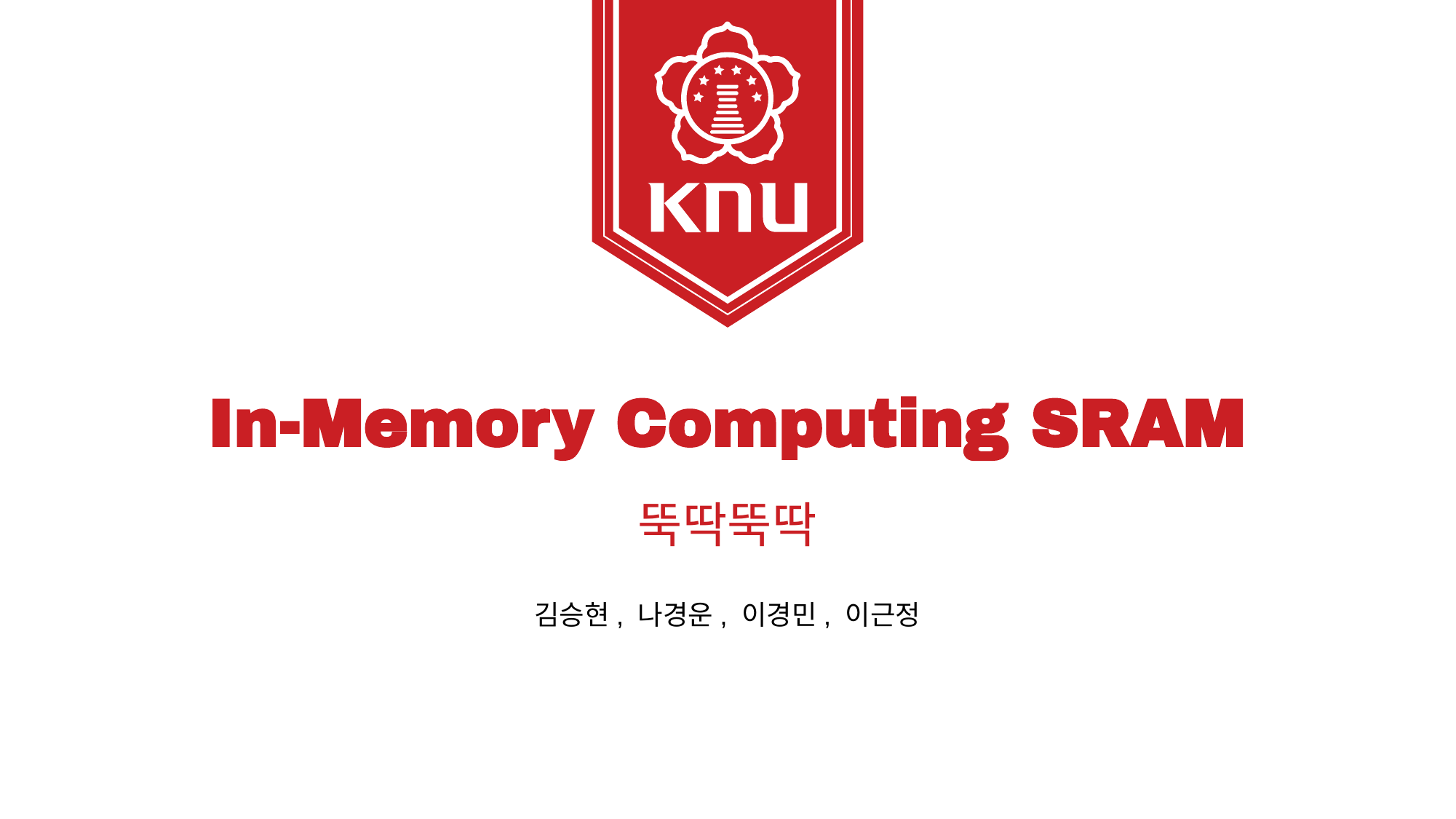

In-Memory Computing SRAM
뚝딱뚝딱
김승현, 나경운, 이경민, 이근정